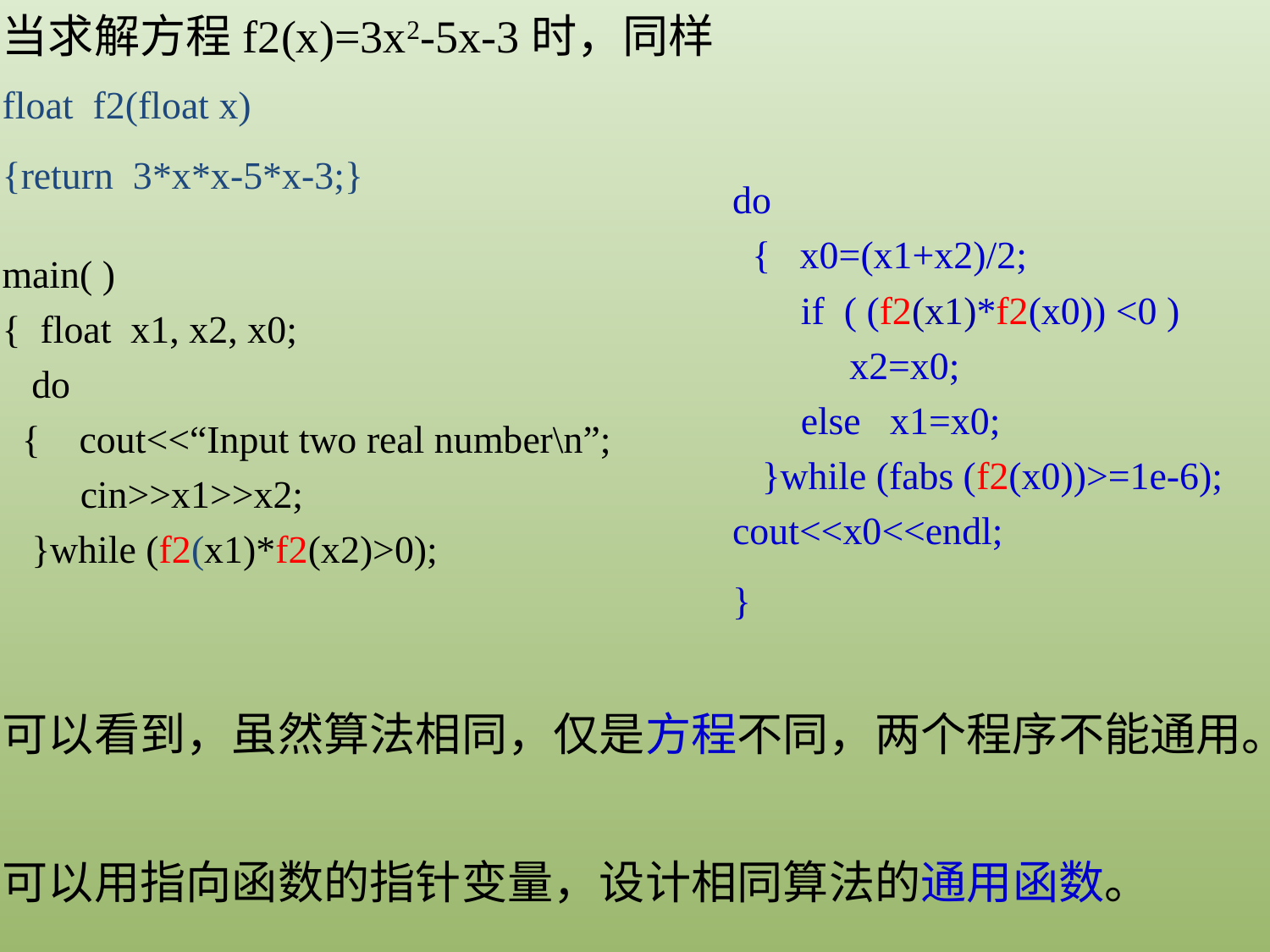

当求解方程f2(x)=3x2-5x-3时，同样
float  f2(float x)
{return  3*x*x-5*x-3;}
do
  {   x0=(x1+x2)/2;
       if  ( (f2(x1)*f2(x0)) <0 )
            x2=x0;
       else   x1=x0;
   }while (fabs (f2(x0))>=1e-6);
cout<<x0<<endl;
}
main( )
{  float  x1, x2, x0;
   do
  {    cout<<“Input two real number\n”;
        cin>>x1>>x2;
   }while (f2(x1)*f2(x2)>0);
可以看到，虽然算法相同，仅是方程不同，两个程序不能通用。
可以用指向函数的指针变量，设计相同算法的通用函数。
498